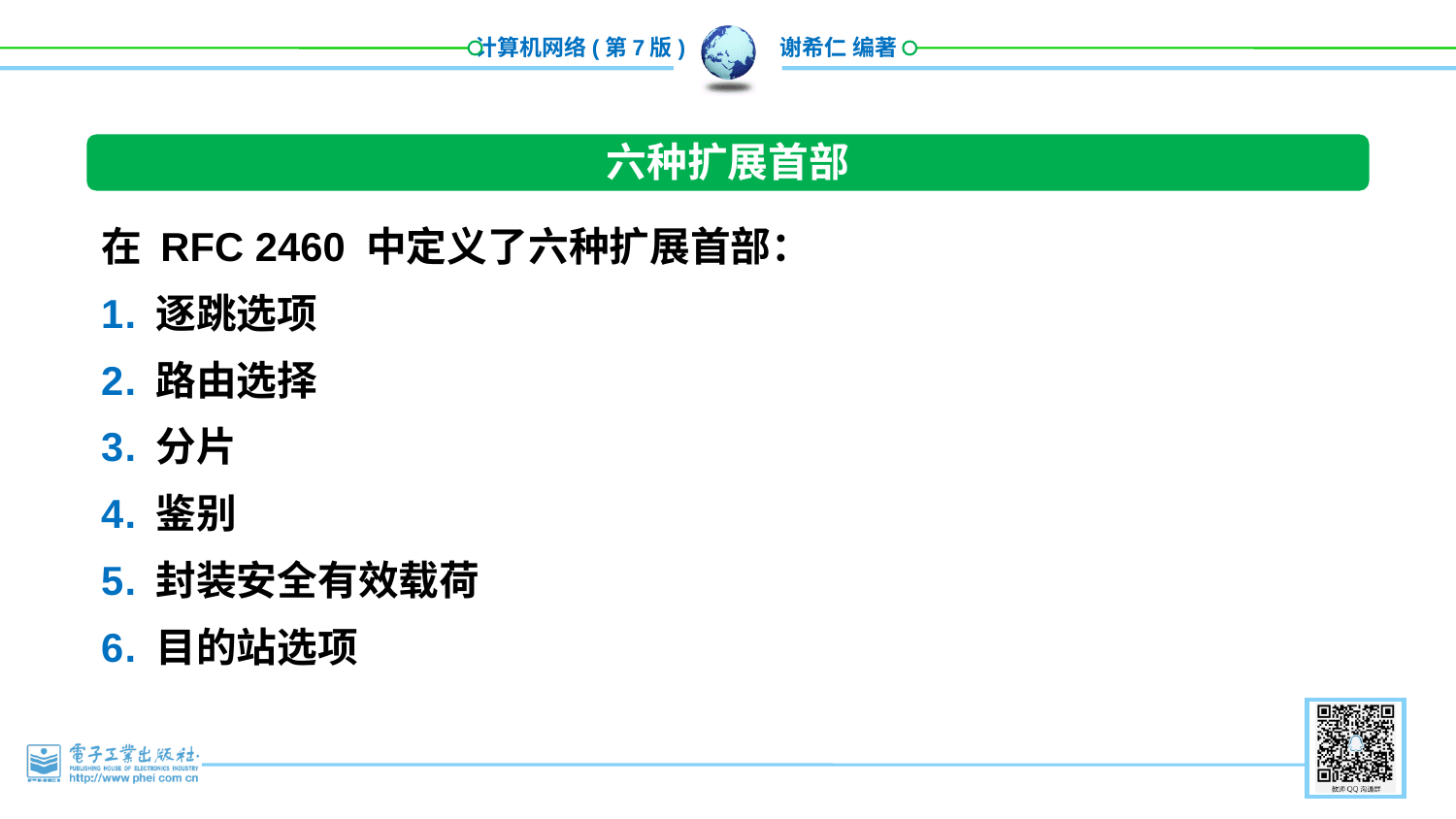

六种扩展首部

在 RFC 2460 中定义了六种扩展首部：
逐跳选项
路由选择
分片
鉴别
封装安全有效载荷
目的站选项